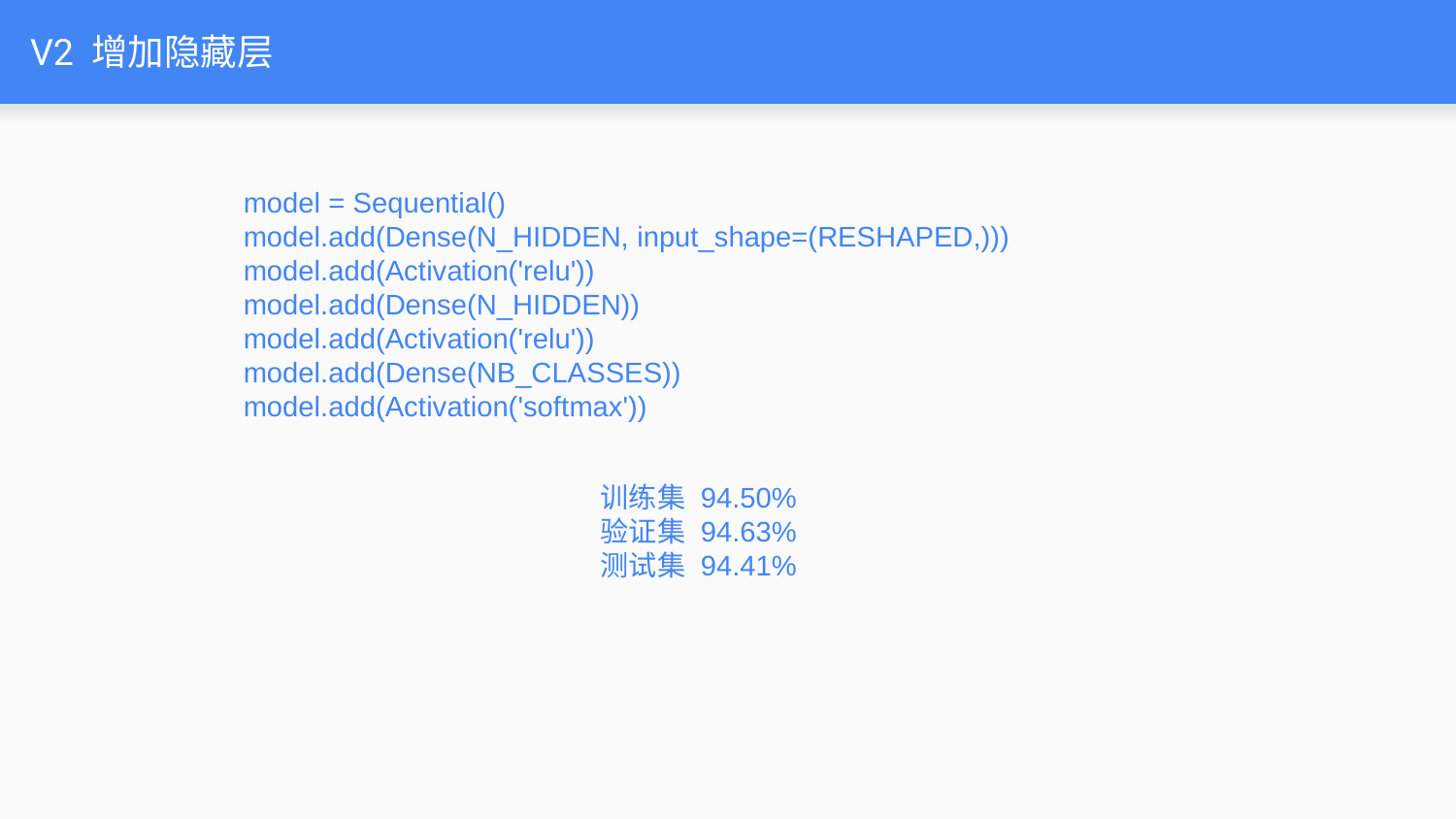

# V2 增加隐藏层
model = Sequential()
model.add(Dense(N_HIDDEN, input_shape=(RESHAPED,)))
model.add(Activation('relu'))
model.add(Dense(N_HIDDEN))
model.add(Activation('relu'))
model.add(Dense(NB_CLASSES))
model.add(Activation('softmax'))
训练集 94.50%
验证集 94.63%
测试集 94.41%